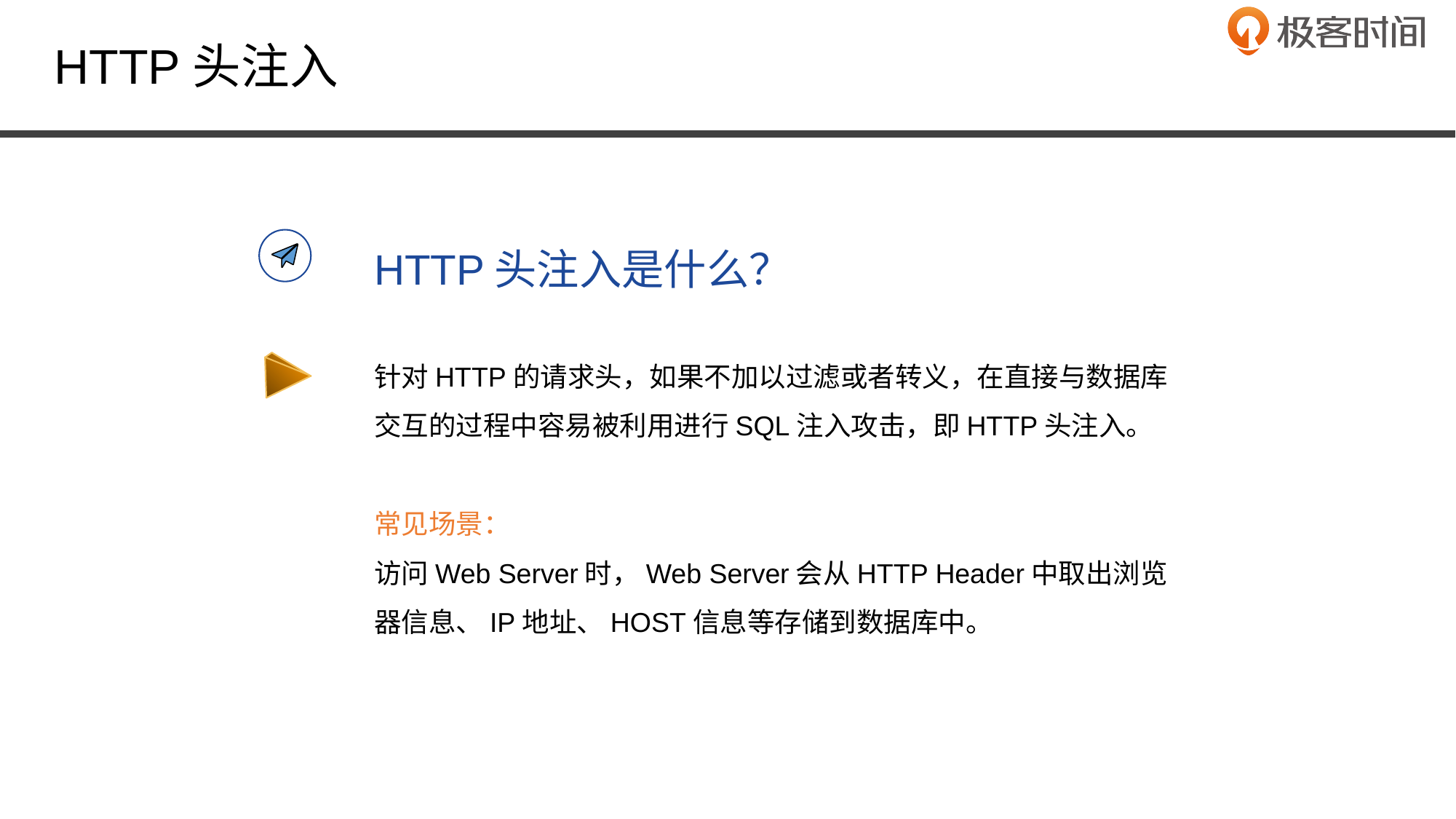

HTTP头注入

HTTP头注入是什么？

针对HTTP的请求头，如果不加以过滤或者转义，在直接与数据库交互的过程中容易被利用进行SQL注入攻击，即HTTP头注入。

常见场景：
访问Web Server时，Web Server会从HTTP Header中取出浏览器信息、IP地址、HOST信息等存储到数据库中。